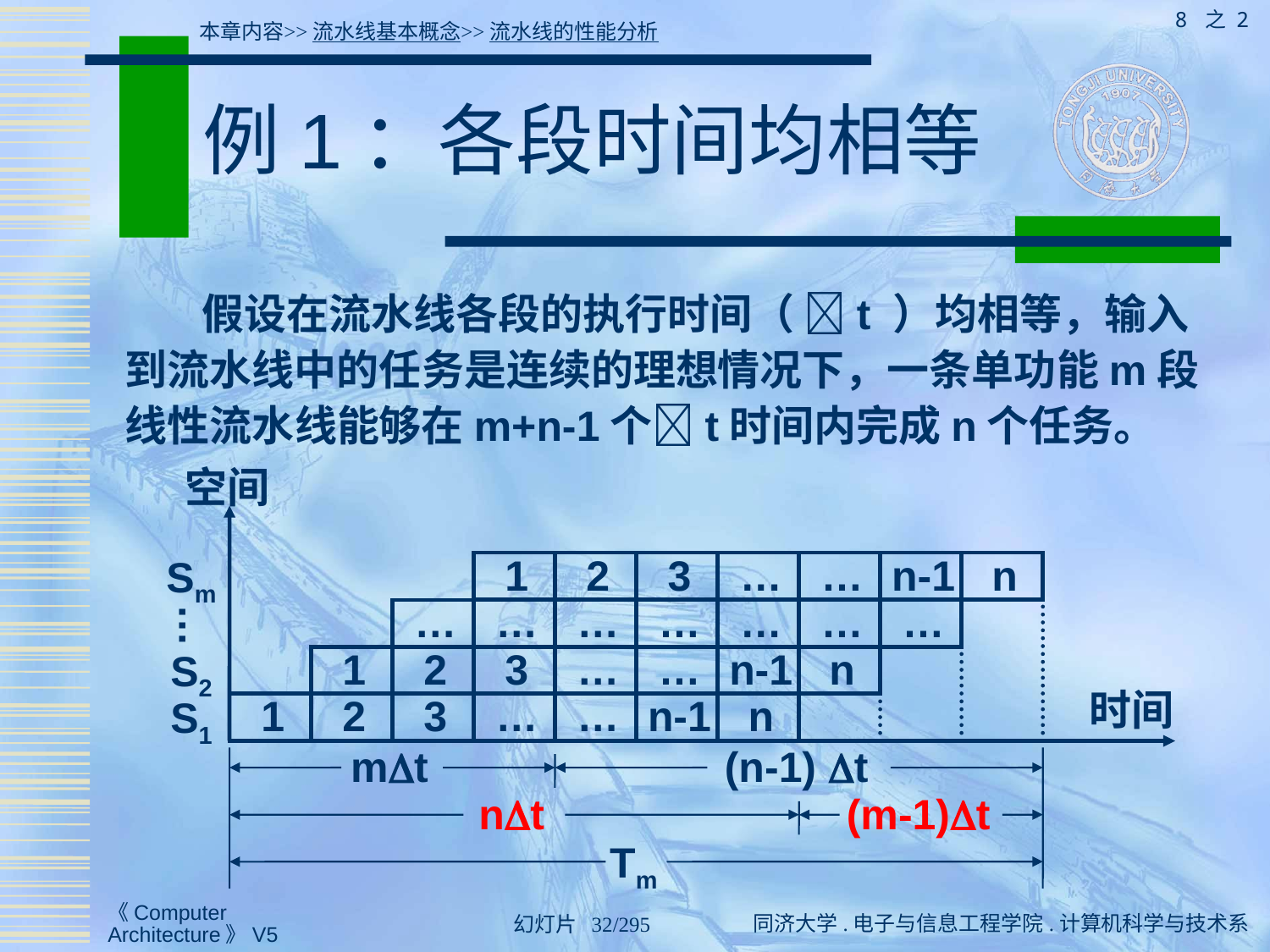

8 之 2
本章内容>>流水线基本概念>>流水线的性能分析
# 例1：各段时间均相等
       假设在流水线各段的执行时间（ Δt ）均相等，输入到流水线中的任务是连续的理想情况下，一条单功能m段线性流水线能够在m+n-1个Δt时间内完成n个任务。
空间

Sm
1
2
3
…
…
n-1
n
…
…
…
…
…
…
…
…

S2
1
2
3
…
…
n-1
n

时间
S1
1
2
3
…
…
n-1
n

mΔt
(n-1) Δt

nΔt
(m-1)Δt

Tm